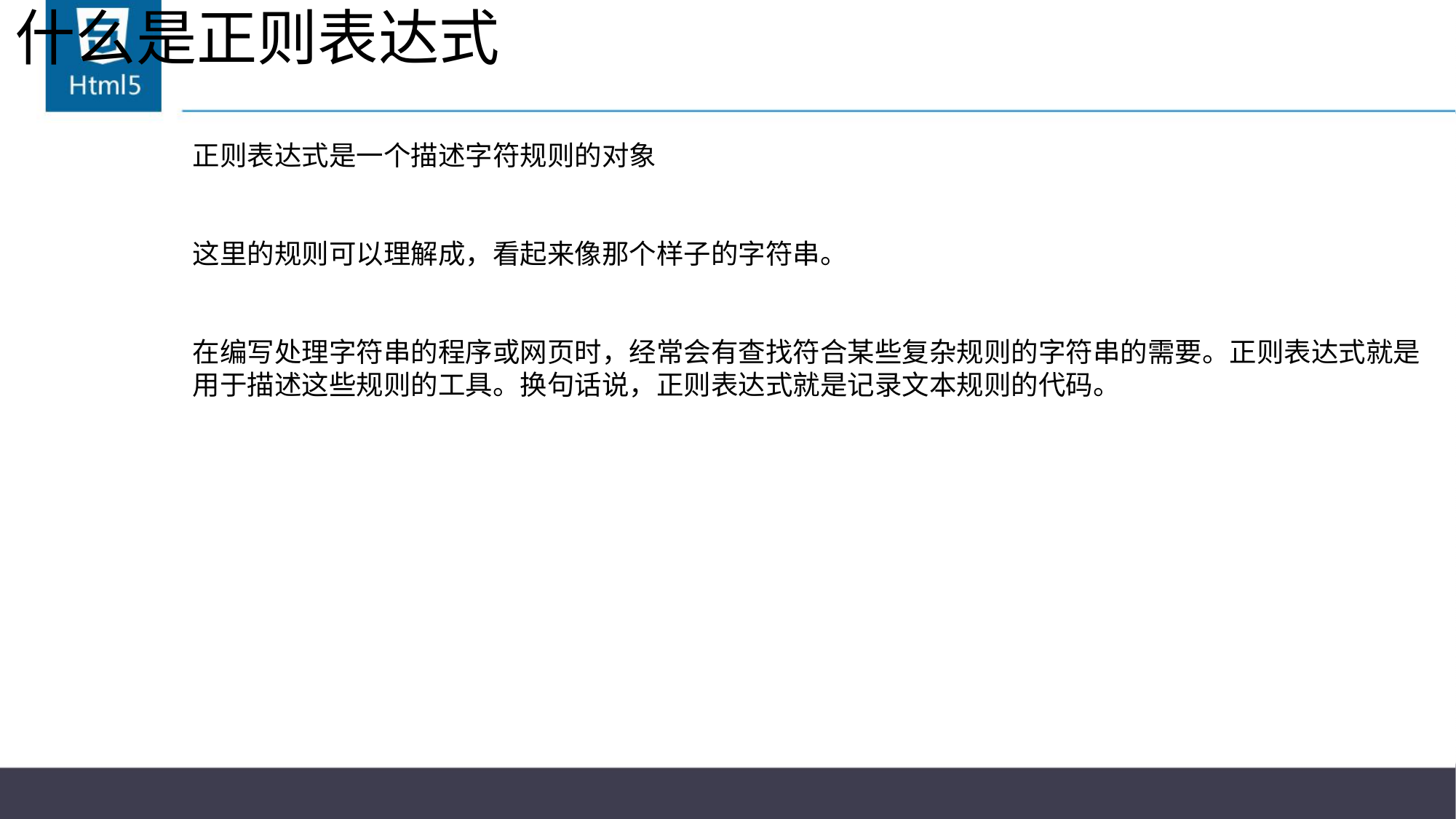

# 什么是正则表达式
正则表达式是一个描述字符规则的对象

这里的规则可以理解成，看起来像那个样子的字符串。

在编写处理字符串的程序或网页时，经常会有查找符合某些复杂规则的字符串的需要。正则表达式就是用于描述这些规则的工具。换句话说，正则表达式就是记录文本规则的代码。